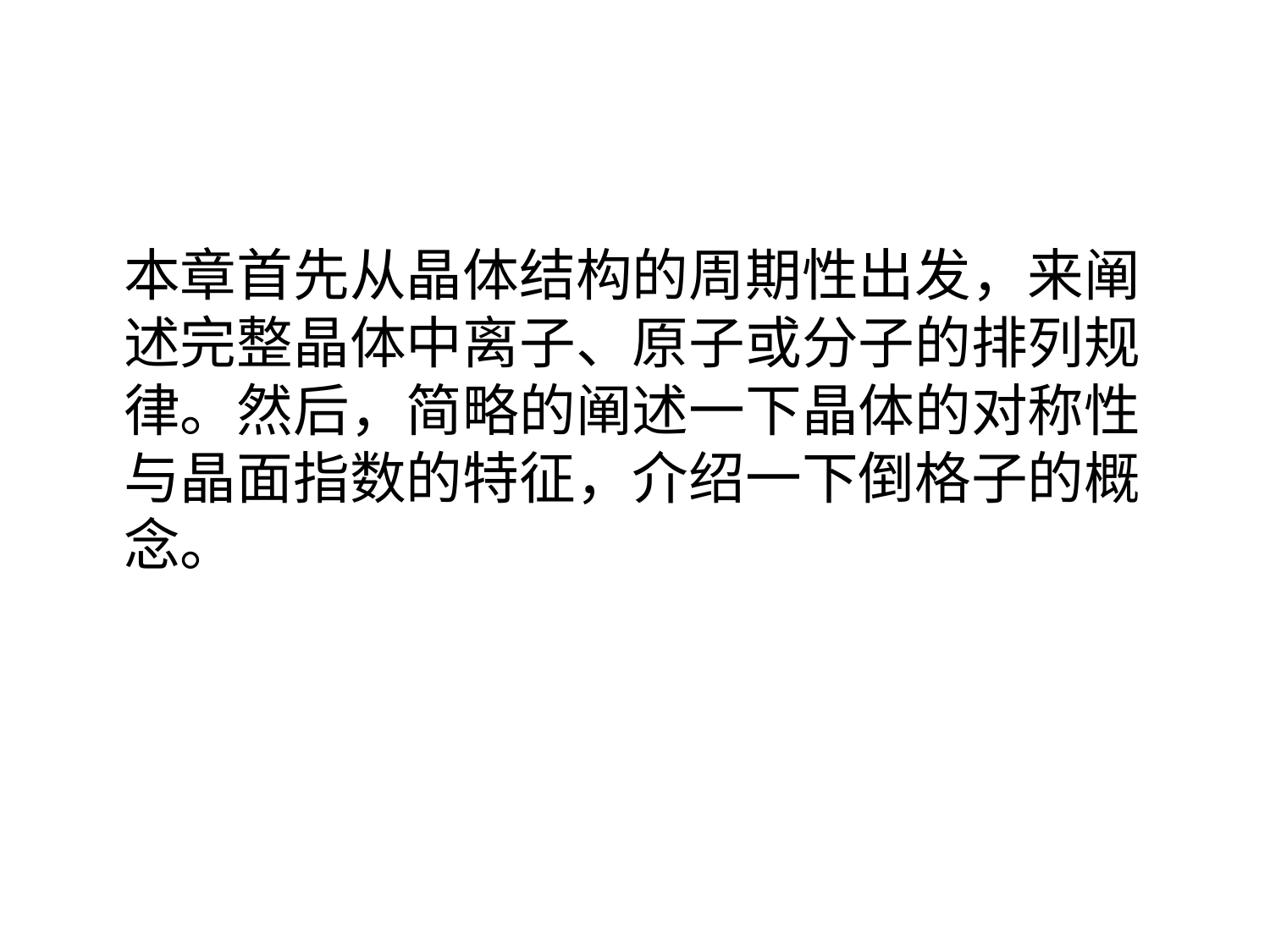

#
	本章首先从晶体结构的周期性出发，来阐述完整晶体中离子、原子或分子的排列规律。然后，简略的阐述一下晶体的对称性与晶面指数的特征，介绍一下倒格子的概念。